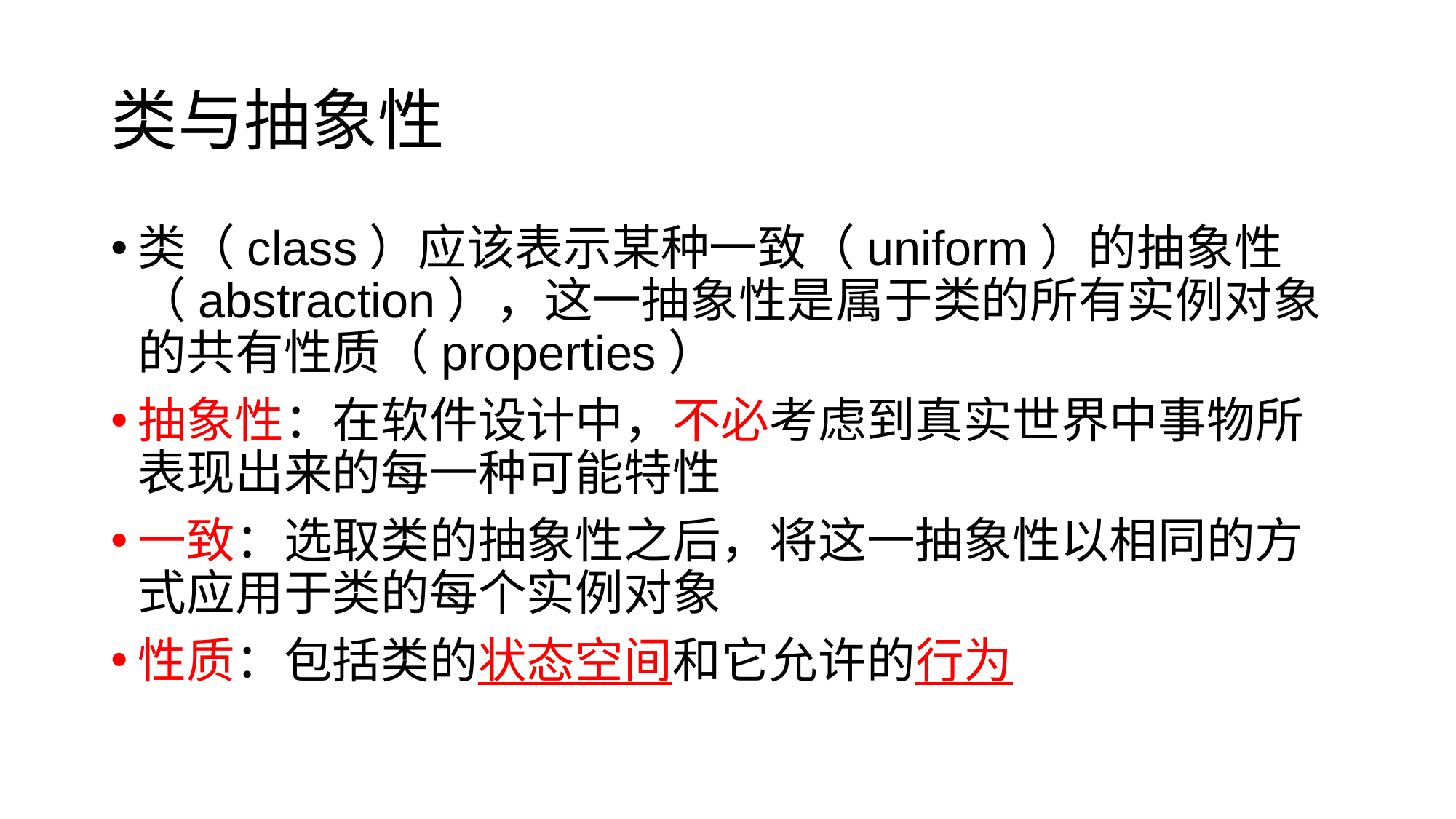

# 类与抽象性
类（class）应该表示某种一致（uniform）的抽象性（abstraction），这一抽象性是属于类的所有实例对象的共有性质（properties）
抽象性：在软件设计中，不必考虑到真实世界中事物所表现出来的每一种可能特性
一致：选取类的抽象性之后，将这一抽象性以相同的方式应用于类的每个实例对象
性质：包括类的状态空间和它允许的行为